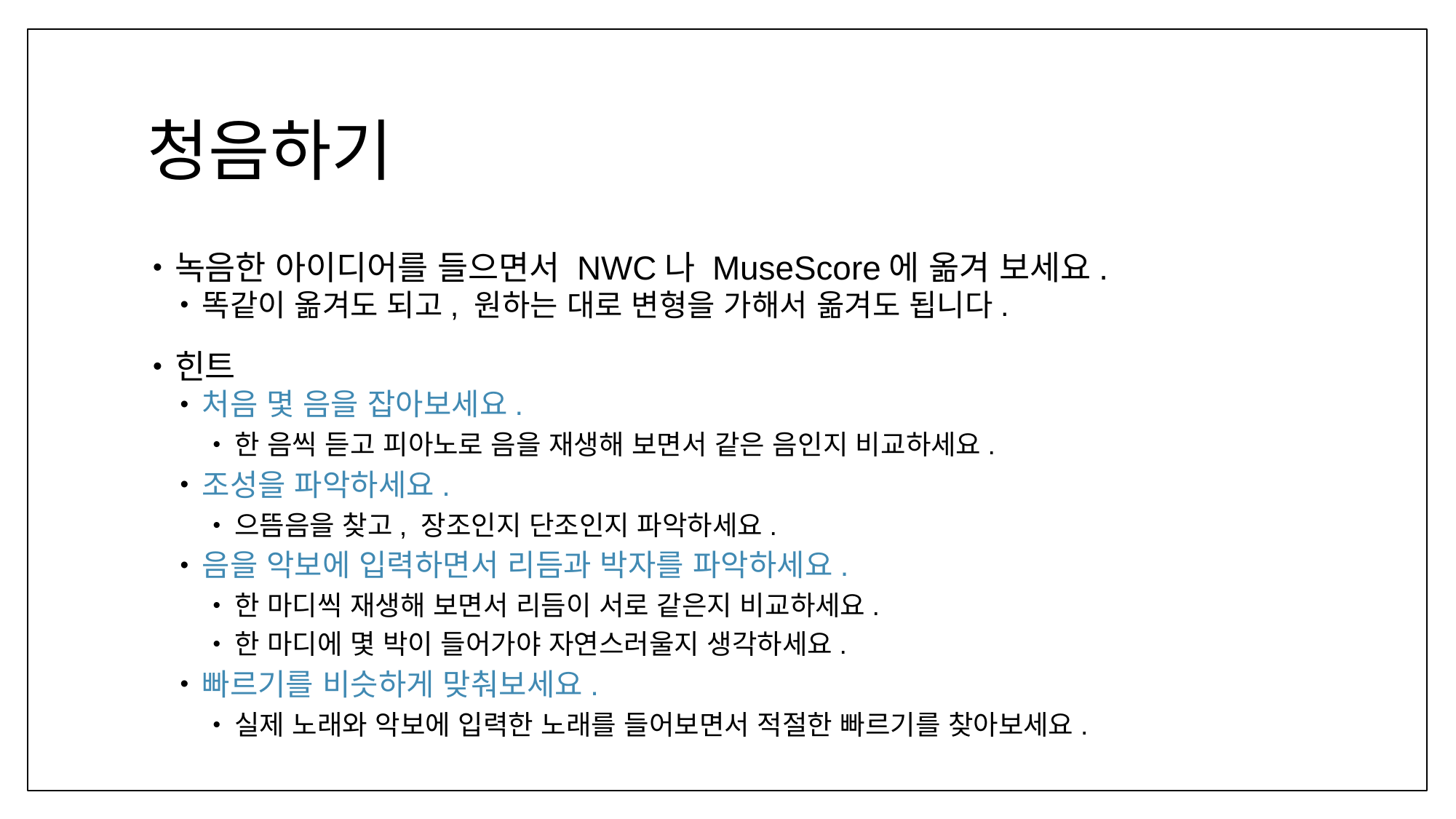

# 청음하기
녹음한 아이디어를 들으면서 NWC나 MuseScore에 옮겨 보세요.
똑같이 옮겨도 되고, 원하는 대로 변형을 가해서 옮겨도 됩니다.
힌트
처음 몇 음을 잡아보세요.
한 음씩 듣고 피아노로 음을 재생해 보면서 같은 음인지 비교하세요.
조성을 파악하세요.
으뜸음을 찾고, 장조인지 단조인지 파악하세요.
음을 악보에 입력하면서 리듬과 박자를 파악하세요.
한 마디씩 재생해 보면서 리듬이 서로 같은지 비교하세요.
한 마디에 몇 박이 들어가야 자연스러울지 생각하세요.
빠르기를 비슷하게 맞춰보세요.
실제 노래와 악보에 입력한 노래를 들어보면서 적절한 빠르기를 찾아보세요.